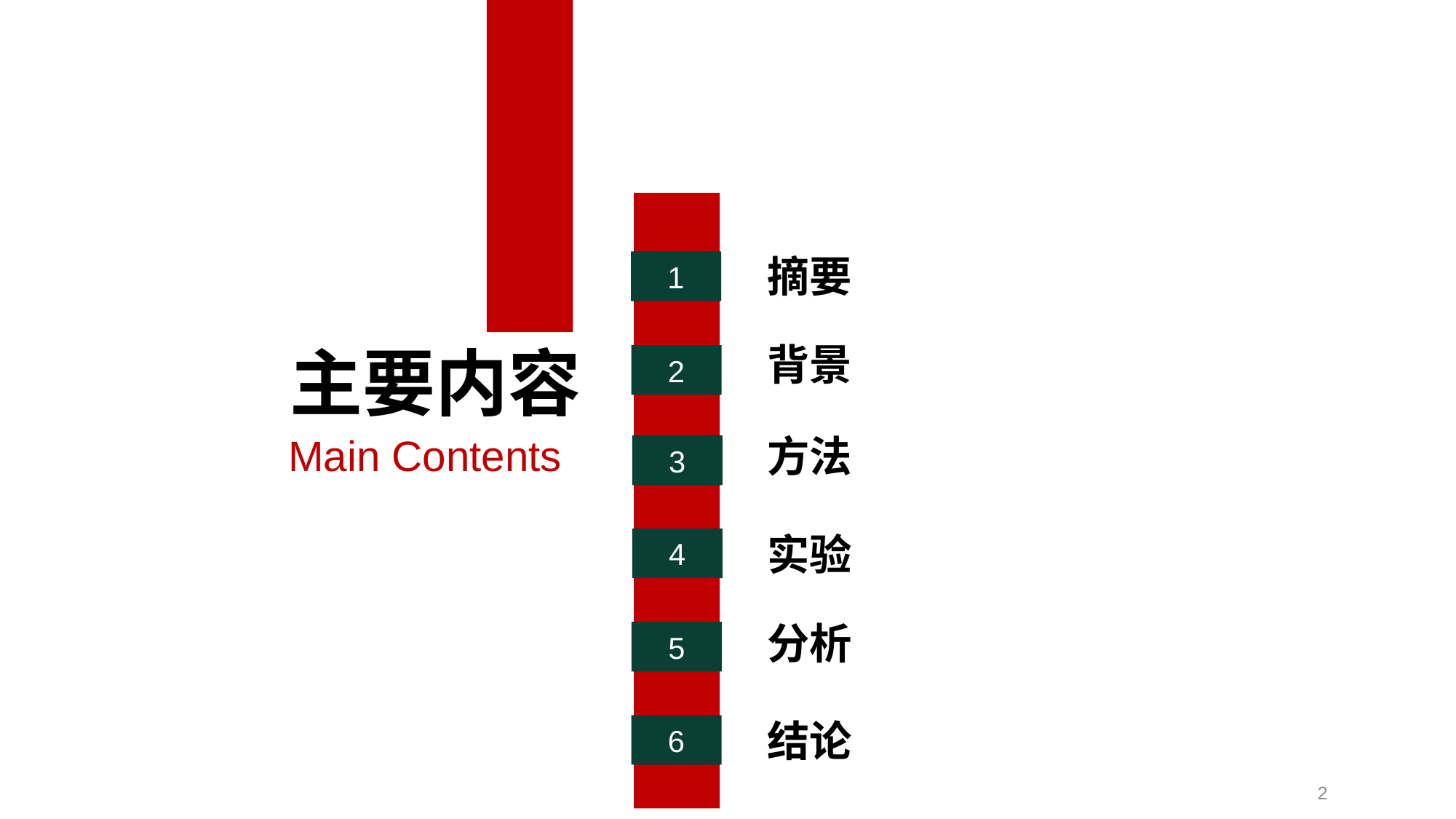

1
2
3
4
5
6
摘要
主要内容
背景
Main Contents
方法
实验
分析
结论
2